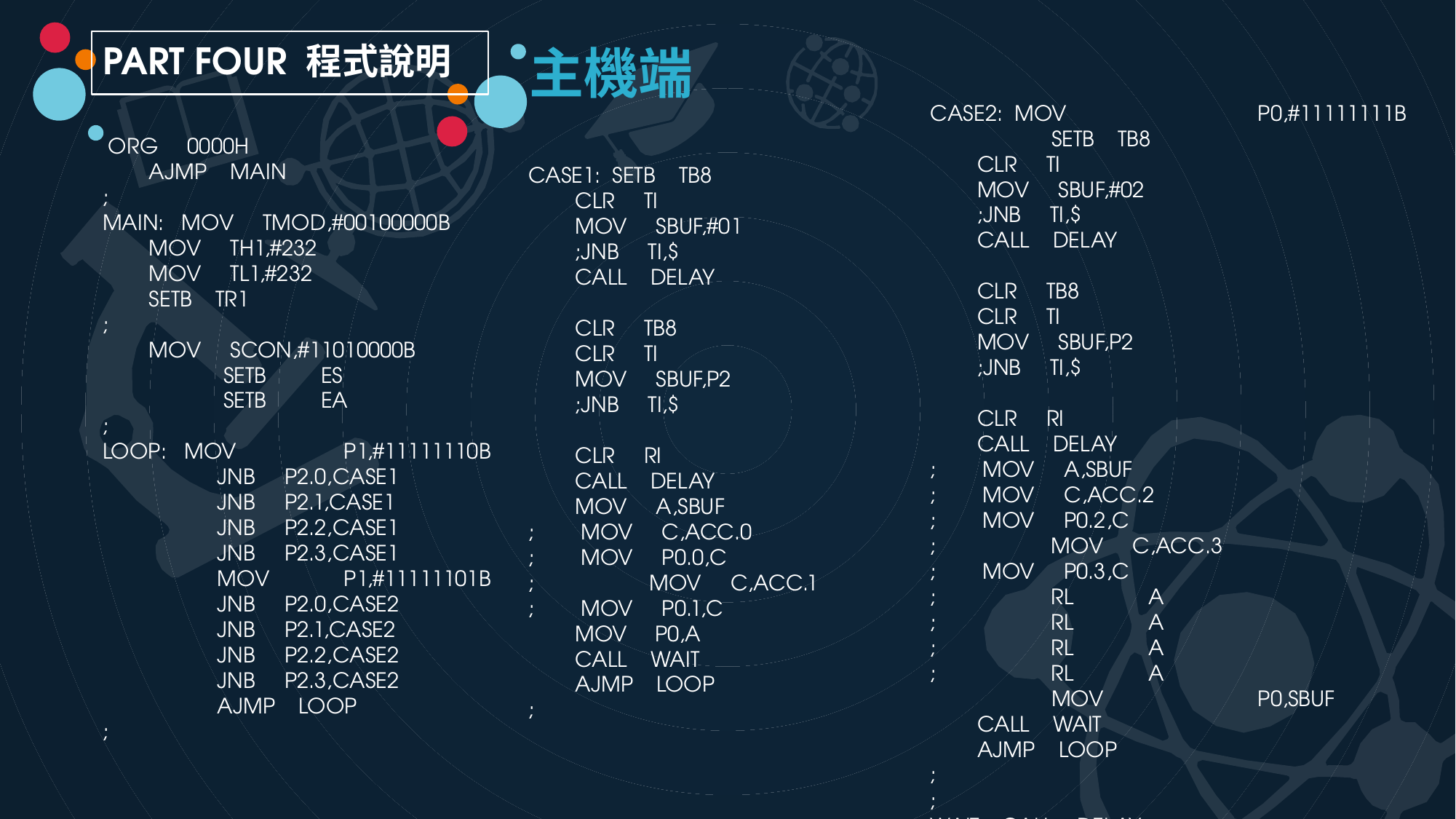

主機端
PART FOUR 程式說明
CASE2:  MOV		P0,#11111111B
	  SETB    TB8
        CLR     TI
        MOV     SBUF,#02
        ;JNB     TI,$
        CALL    DELAY

        CLR     TB8
        CLR     TI
        MOV     SBUF,P2
        ;JNB     TI,$

        CLR     RI
        CALL    DELAY
;        MOV     A,SBUF
;        MOV     C,ACC.2
;        MOV     P0.2,C
;	  MOV     C,ACC.3
;        MOV     P0.3,C
;	  RL	A
;	  RL	A
;	  RL	A
;	  RL	A
	  MOV		P0,SBUF
        CALL    WAIT
        AJMP    LOOP
;
;
WAIT:   CALL    DELAY
        MOV     A,P2
        CJNE    A,#11111111B,WAIT
        RET
;
DELAY:  MOV     R6,#25
DL1:    MOV     R7,#200
DL2:    DJNZ    R7,DL2
        DJNZ    R6,DL1
        RET
;
        END

 ORG     0000H
        AJMP    MAIN
;
MAIN:   MOV     TMOD,#00100000B
        MOV     TH1,#232
        MOV     TL1,#232
        SETB    TR1
;
        MOV     SCON,#11010000B
	  SETB	ES
	  SETB	EA
;
LOOP:   MOV	    P1,#11111110B
	 JNB     P2.0,CASE1
        	 JNB     P2.1,CASE1
         	 JNB     P2.2,CASE1
        	 JNB     P2.3,CASE1
	 MOV	    P1,#11111101B
	 JNB     P2.0,CASE2
      	 JNB     P2.1,CASE2
       	 JNB     P2.2,CASE2
       	 JNB     P2.3,CASE2
	 AJMP    LOOP
;
CASE1:  SETB    TB8
        CLR     TI
        MOV     SBUF,#01
        ;JNB     TI,$
        CALL    DELAY

        CLR     TB8
        CLR     TI
        MOV     SBUF,P2
        ;JNB     TI,$

        CLR     RI
        CALL    DELAY
        MOV     A,SBUF
;        MOV     C,ACC.0
;        MOV     P0.0,C
;	  MOV     C,ACC.1
;        MOV     P0.1,C
        MOV	   P0,A
        CALL    WAIT
        AJMP    LOOP
;